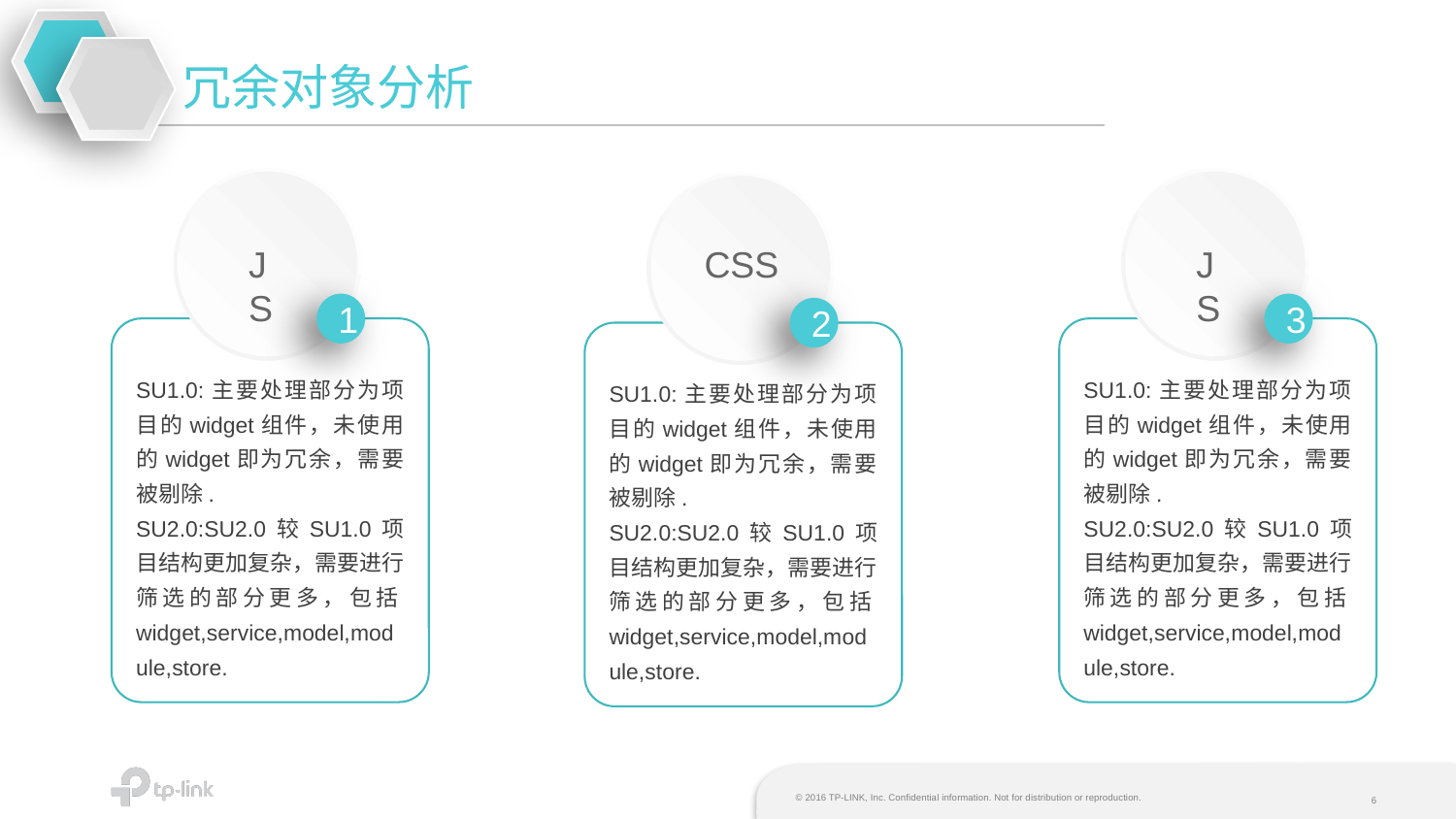

冗余对象分析

JS
1

SU1.0:主要处理部分为项目的widget组件，未使用的widget即为冗余，需要被剔除.
SU2.0:SU2.0较SU1.0项目结构更加复杂，需要进行筛选的部分更多，包括widget,service,model,module,store.

JS
3

SU1.0:主要处理部分为项目的widget组件，未使用的widget即为冗余，需要被剔除.
SU2.0:SU2.0较SU1.0项目结构更加复杂，需要进行筛选的部分更多，包括widget,service,model,module,store.

CSS
2

SU1.0:主要处理部分为项目的widget组件，未使用的widget即为冗余，需要被剔除.
SU2.0:SU2.0较SU1.0项目结构更加复杂，需要进行筛选的部分更多，包括widget,service,model,module,store.